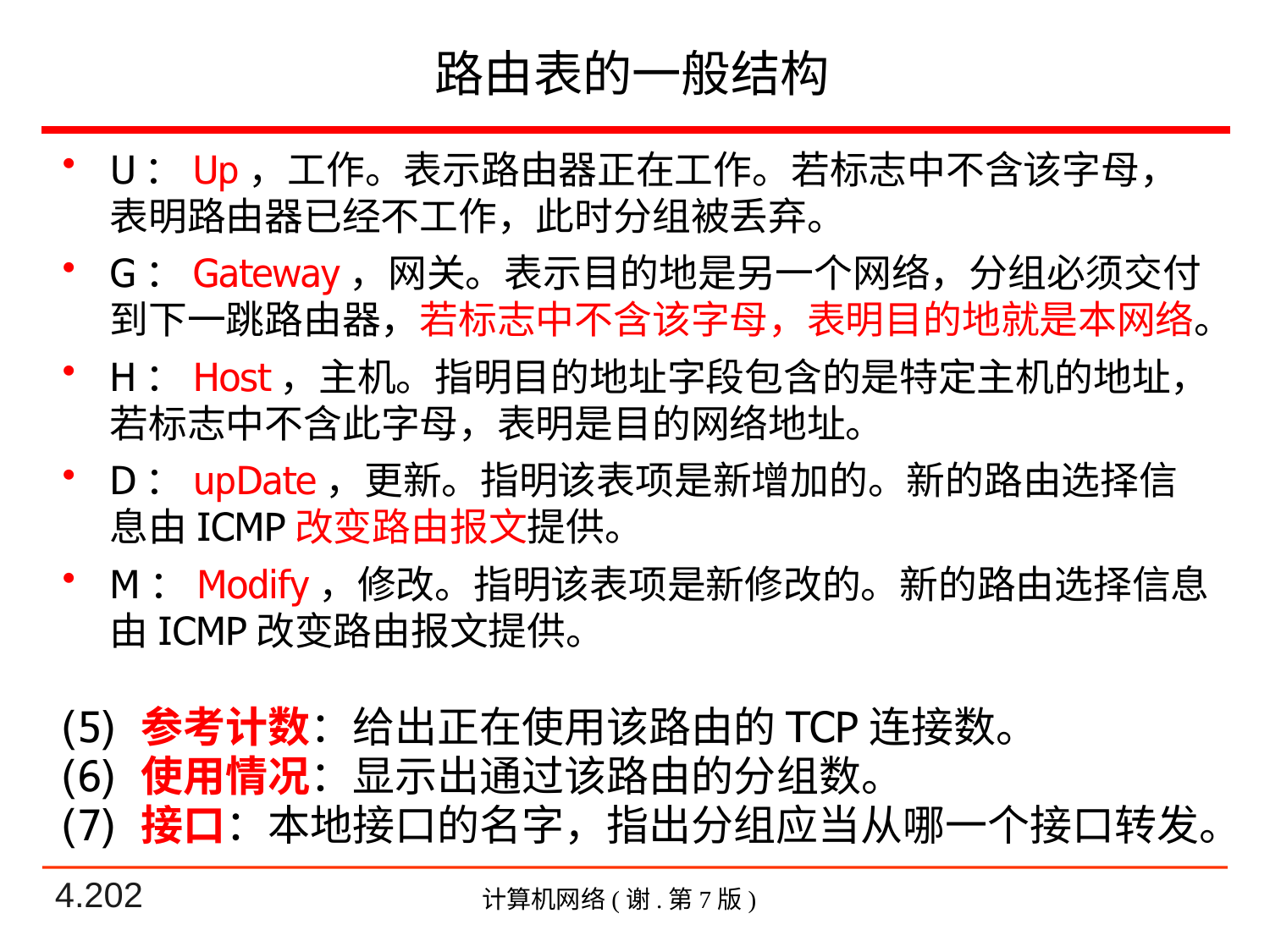

# 路由表的一般结构
U：Up，工作。表示路由器正在工作。若标志中不含该字母，表明路由器已经不工作，此时分组被丢弃。
G：Gateway，网关。表示目的地是另一个网络，分组必须交付到下一跳路由器，若标志中不含该字母，表明目的地就是本网络。
H：Host，主机。指明目的地址字段包含的是特定主机的地址，若标志中不含此字母，表明是目的网络地址。
D：upDate，更新。指明该表项是新增加的。新的路由选择信息由ICMP改变路由报文提供。
M：Modify，修改。指明该表项是新修改的。新的路由选择信息由ICMP改变路由报文提供。

(5) 参考计数：给出正在使用该路由的TCP连接数。
(6) 使用情况：显示出通过该路由的分组数。
(7) 接口：本地接口的名字，指出分组应当从哪一个接口转发。